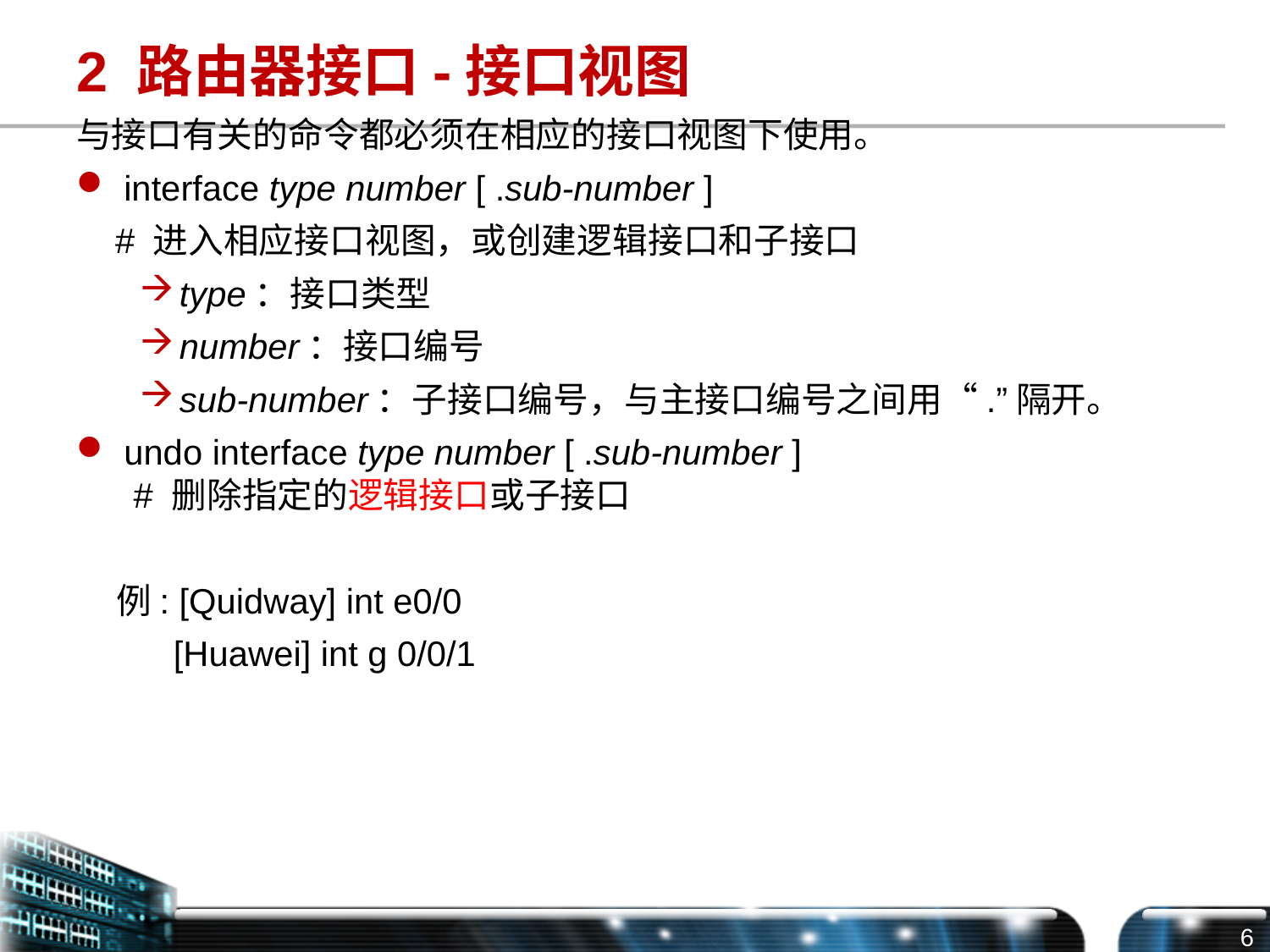

# 2 路由器接口-接口视图
与接口有关的命令都必须在相应的接口视图下使用。
interface type number [ .sub-number ]
    # 进入相应接口视图，或创建逻辑接口和子接口
type：接口类型
number：接口编号
sub-number：子接口编号，与主接口编号之间用“.”隔开。
undo interface type number [ .sub-number ]
 # 删除指定的逻辑接口或子接口

    例: [Quidway] int e0/0
          [Huawei] int g 0/0/1